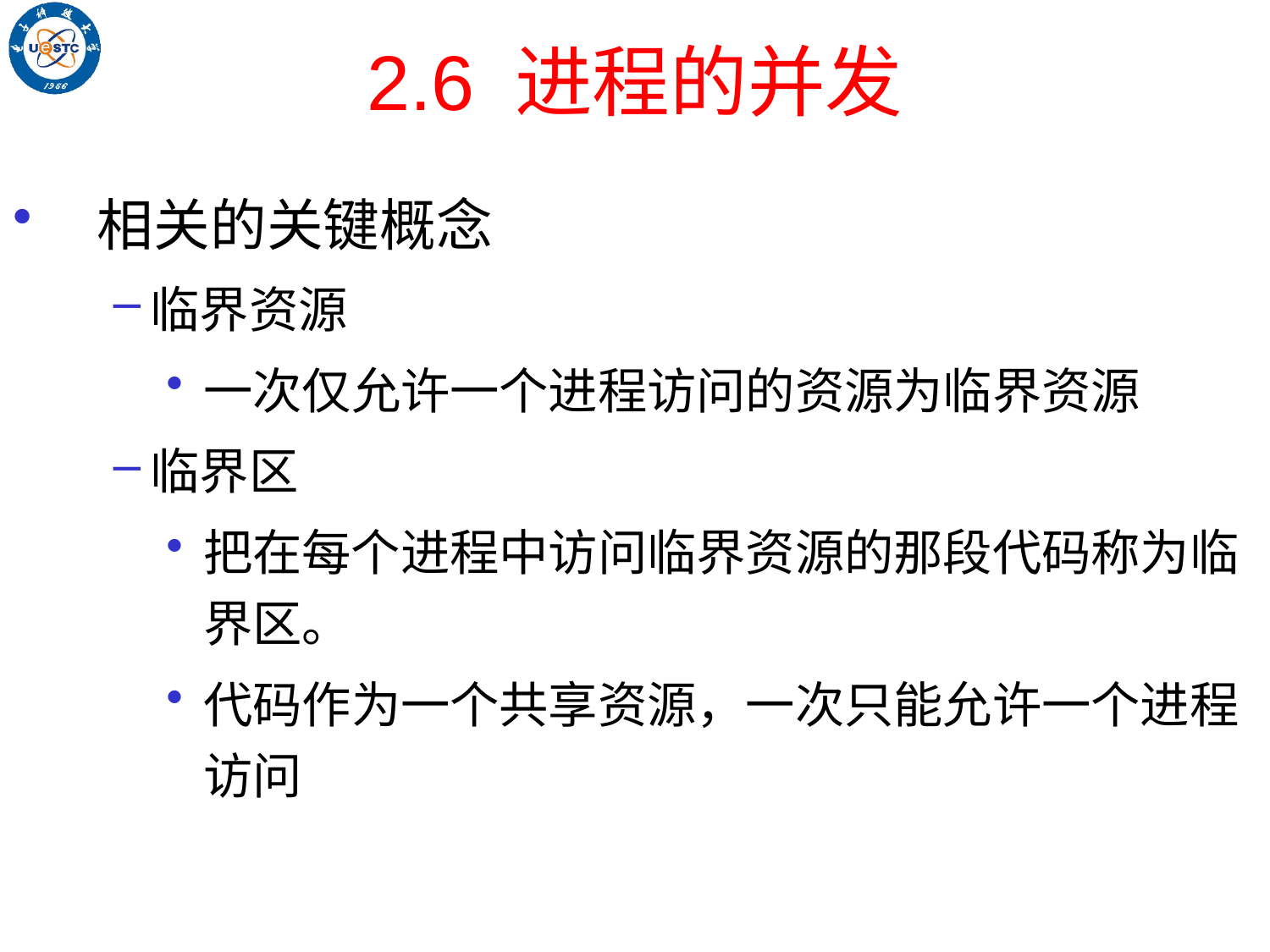

# 2.6 进程的并发
相关的关键概念
临界资源
一次仅允许一个进程访问的资源为临界资源
临界区
把在每个进程中访问临界资源的那段代码称为临界区。
代码作为一个共享资源，一次只能允许一个进程访问